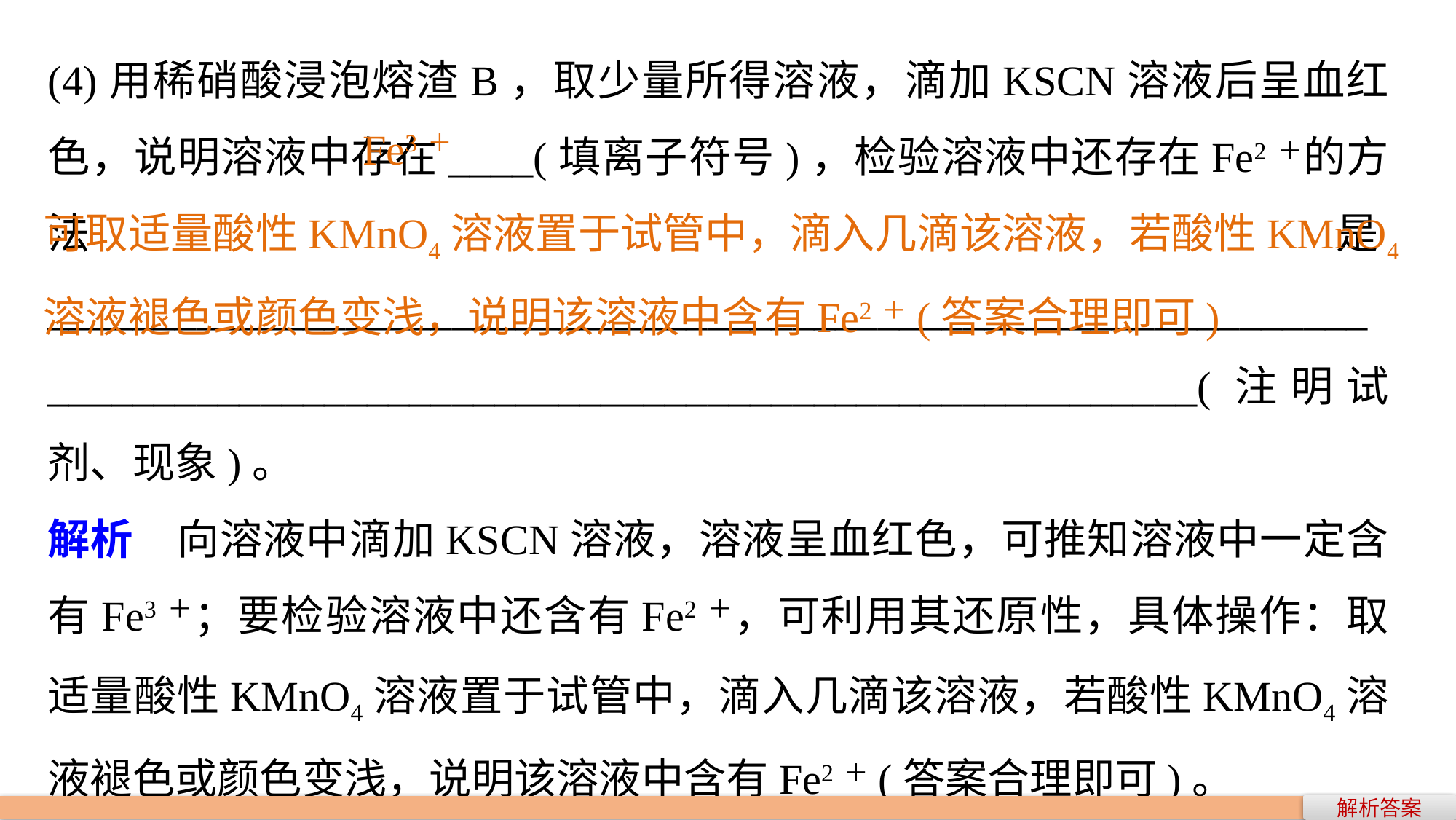

(4)用稀硝酸浸泡熔渣B，取少量所得溶液，滴加KSCN溶液后呈血红色，说明溶液中存在____(填离子符号)，检验溶液中还存在Fe2＋的方法是____________________________________________________________________________________________________________________(注明试剂、现象)。
解析　向溶液中滴加KSCN溶液，溶液呈血红色，可推知溶液中一定含有Fe3＋；要检验溶液中还含有Fe2＋，可利用其还原性，具体操作：取适量酸性KMnO4溶液置于试管中，滴入几滴该溶液，若酸性KMnO4溶液褪色或颜色变浅，说明该溶液中含有Fe2＋(答案合理即可)。
Fe3＋
可取适量酸性KMnO4溶液置于试管中，滴入几滴该溶液，若酸性KMnO4溶液褪色或颜色变浅，说明该溶液中含有Fe2＋(答案合理即可)
解析答案